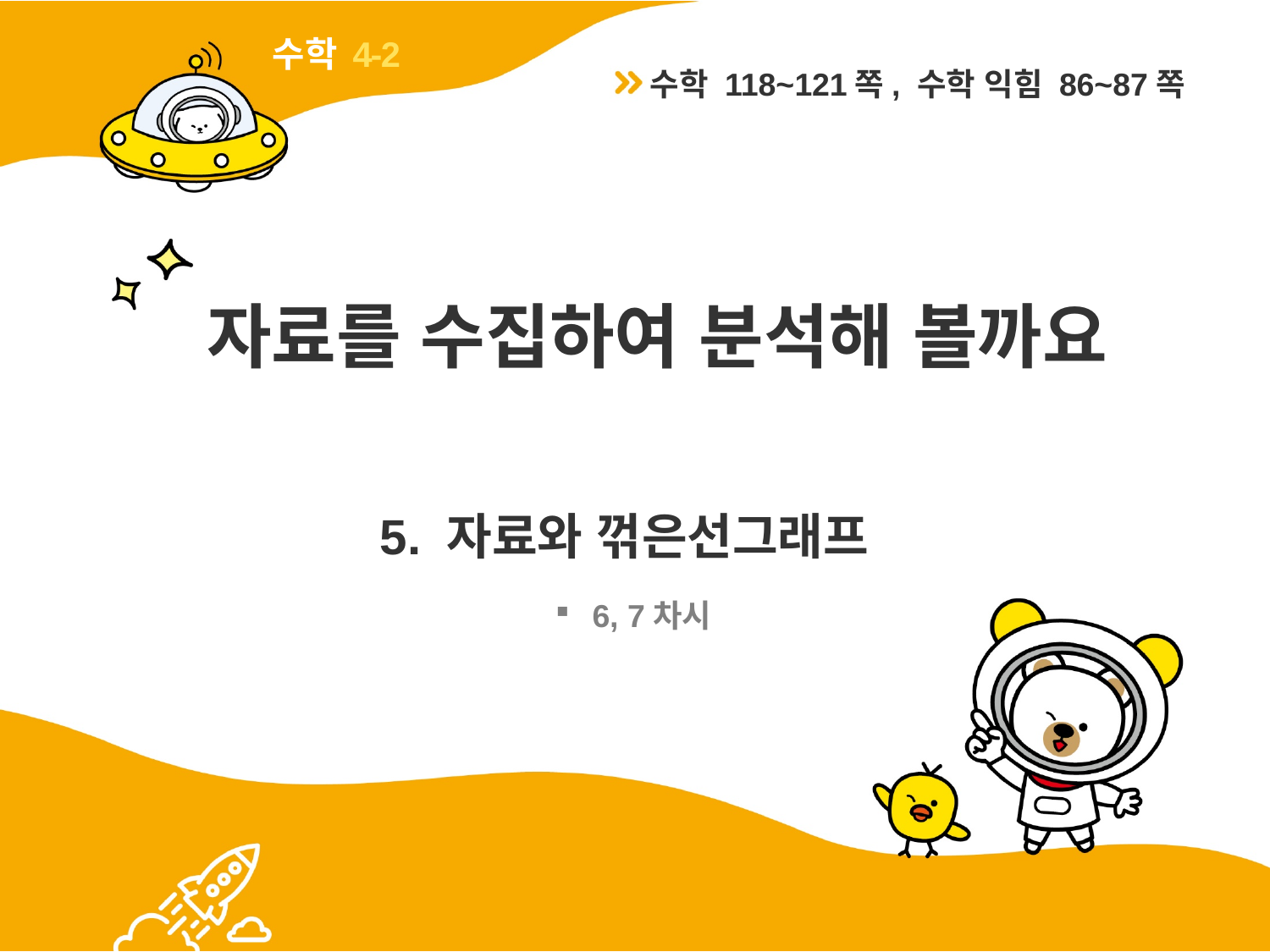

4-2
수학 118~121쪽, 수학 익힘 86~87쪽
# 자료를 수집하여 분석해 볼까요
5. 자료와 꺾은선그래프
6, 7차시